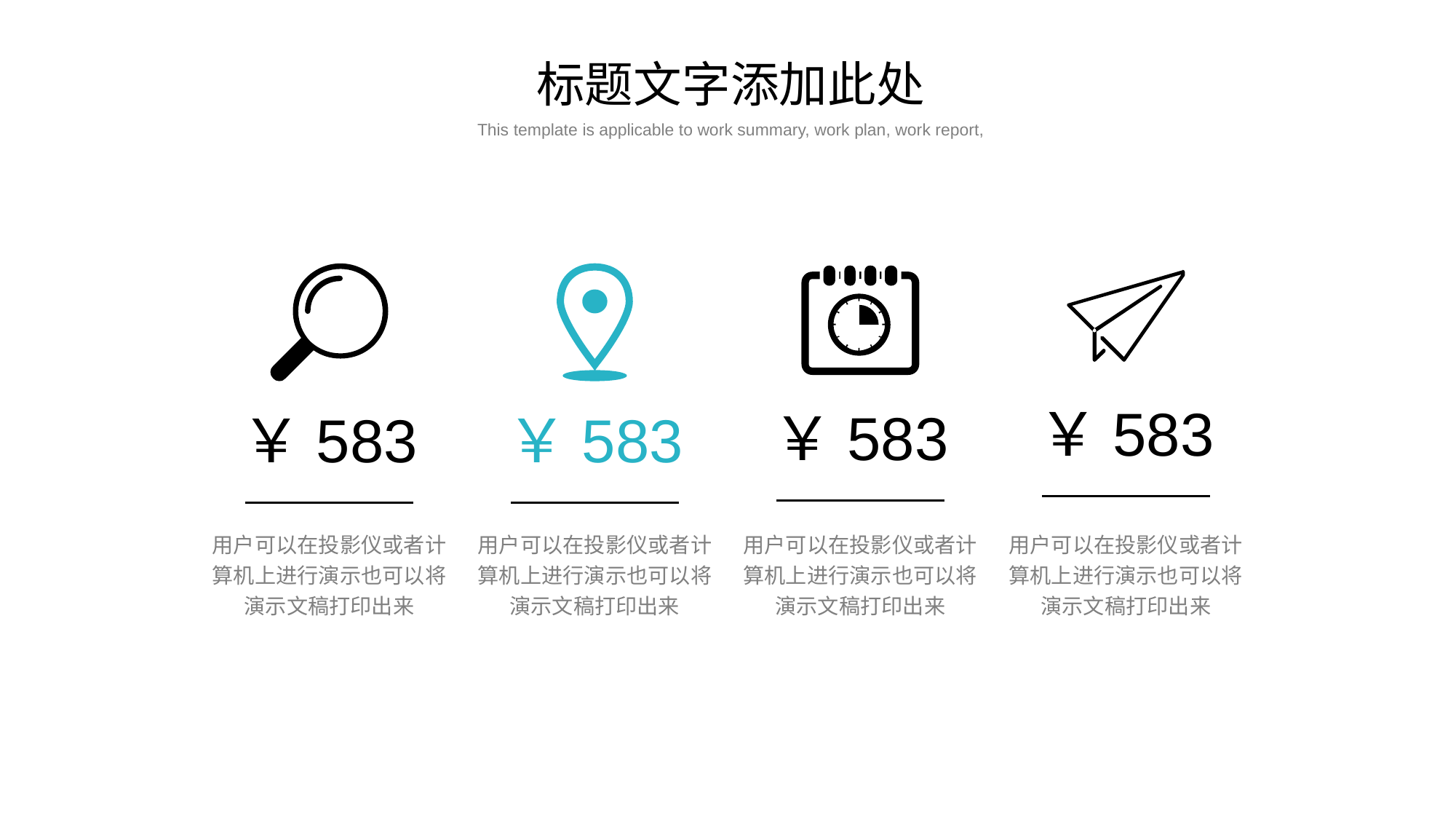

标题文字添加此处
This template is applicable to work summary, work plan, work report,

￥583

￥583

￥583

￥583
用户可以在投影仪或者计算机上进行演示也可以将演示文稿打印出来
用户可以在投影仪或者计算机上进行演示也可以将演示文稿打印出来
用户可以在投影仪或者计算机上进行演示也可以将演示文稿打印出来
用户可以在投影仪或者计算机上进行演示也可以将演示文稿打印出来